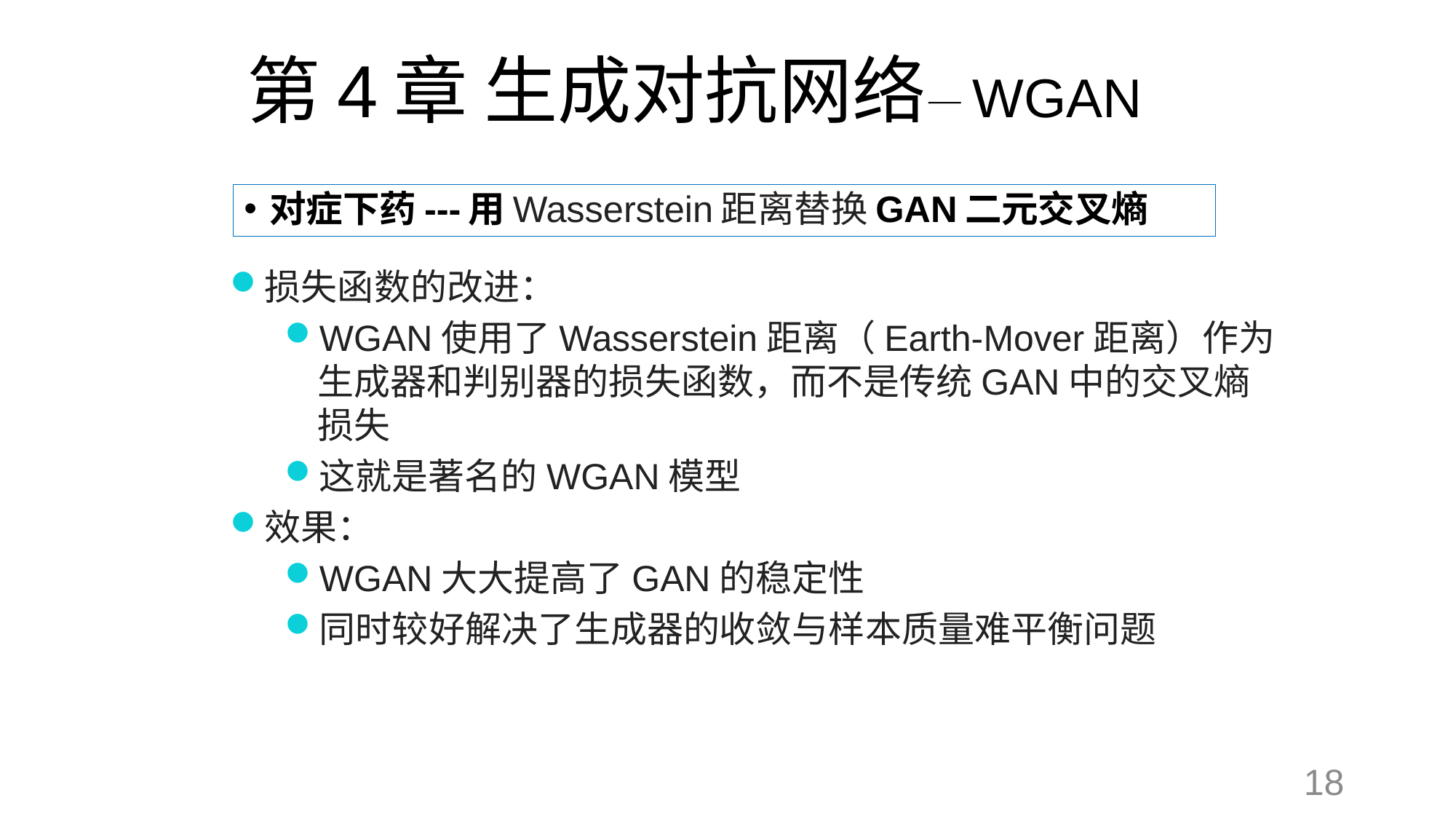

# 第4章 生成对抗网络—WGAN
对症下药---用Wasserstein距离替换GAN二元交叉熵
损失函数的改进：
WGAN使用了Wasserstein距离（Earth-Mover距离）作为生成器和判别器的损失函数，而不是传统GAN中的交叉熵损失
这就是著名的WGAN模型
效果：
WGAN大大提高了GAN的稳定性
同时较好解决了生成器的收敛与样本质量难平衡问题
18